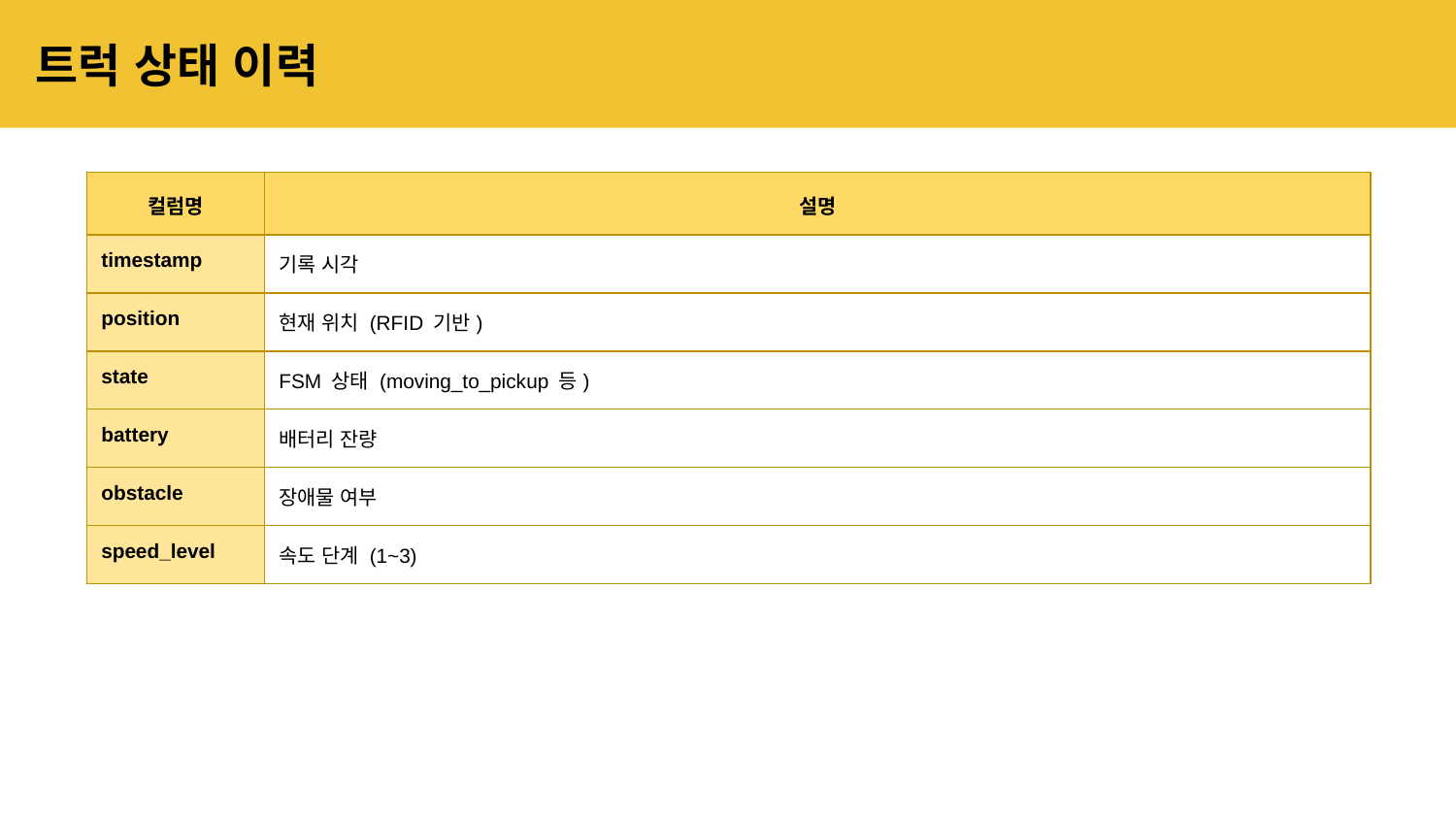

# 트럭 상태 이력
| 컬럼명 | 설명 |
| --- | --- |
| timestamp | 기록 시각 |
| position | 현재 위치 (RFID 기반) |
| state | FSM 상태 (moving\_to\_pickup 등) |
| battery | 배터리 잔량 |
| obstacle | 장애물 여부 |
| speed\_level | 속도 단계 (1~3) |